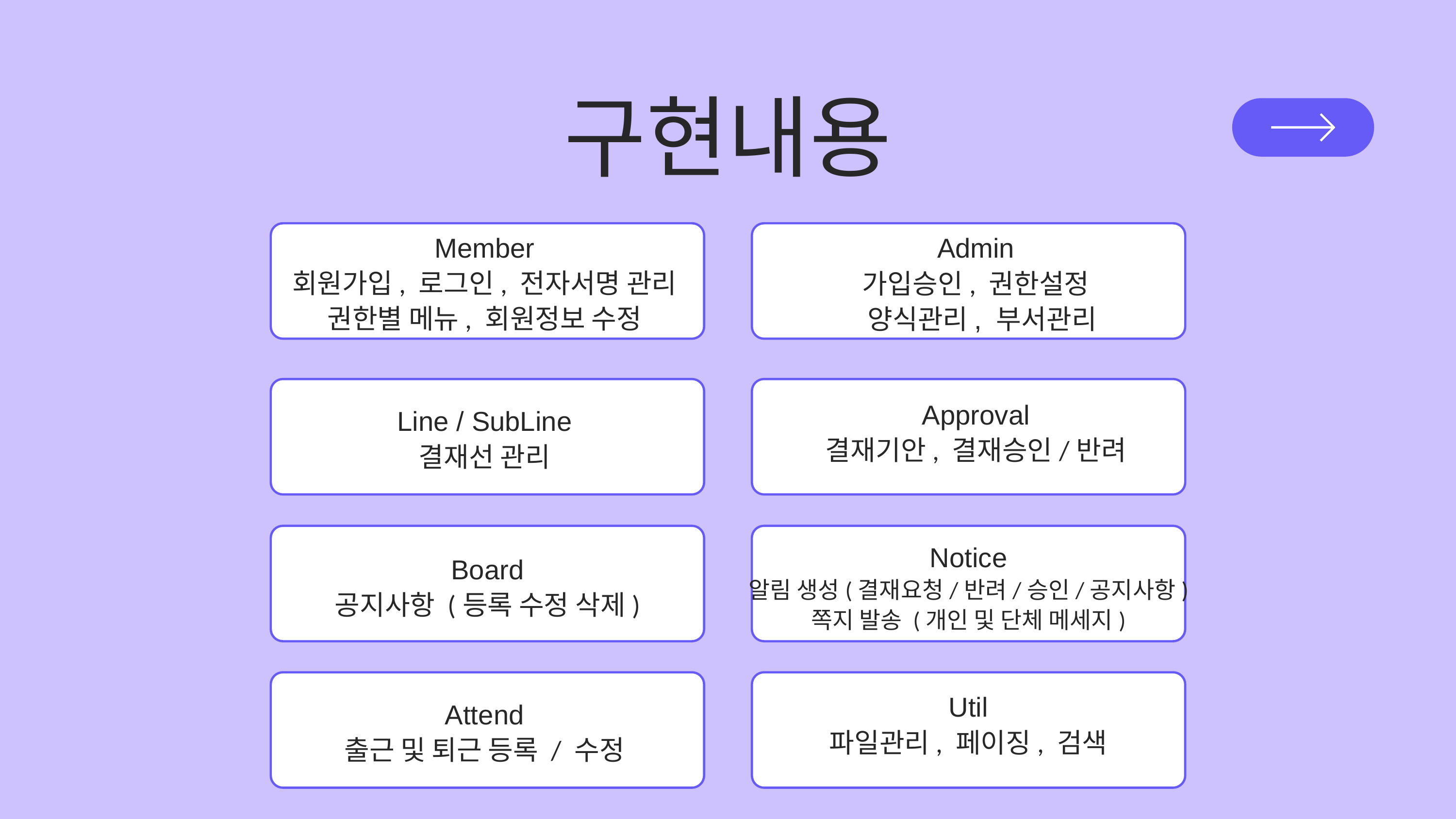

구현내용

Member
회원가입, 로그인, 전자서명 관리
권한별 메뉴, 회원정보 수정

Admin
가입승인, 권한설정
 양식관리, 부서관리

Approval
결재기안, 결재승인/반려

Line / SubLine
결재선 관리

Board
공지사항 (등록 수정 삭제)

Notice
알림 생성(결재요청/반려/승인/공지사항)
쪽지 발송 (개인 및 단체 메세지)

Util
파일관리, 페이징, 검색

Attend
출근 및 퇴근 등록 / 수정